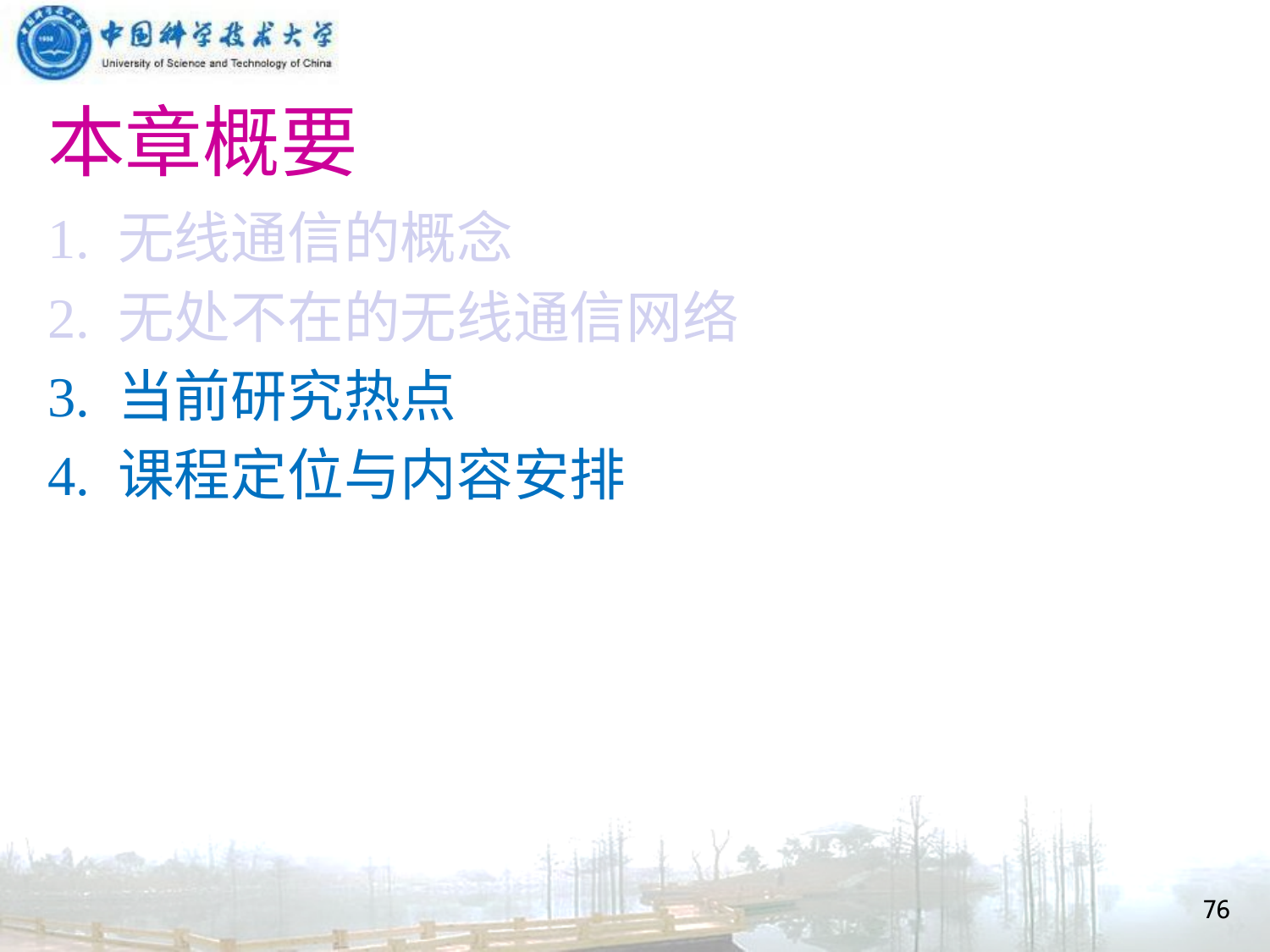

# 本章概要
1. 无线通信的概念
2. 无处不在的无线通信网络
3. 当前研究热点
4. 课程定位与内容安排
76